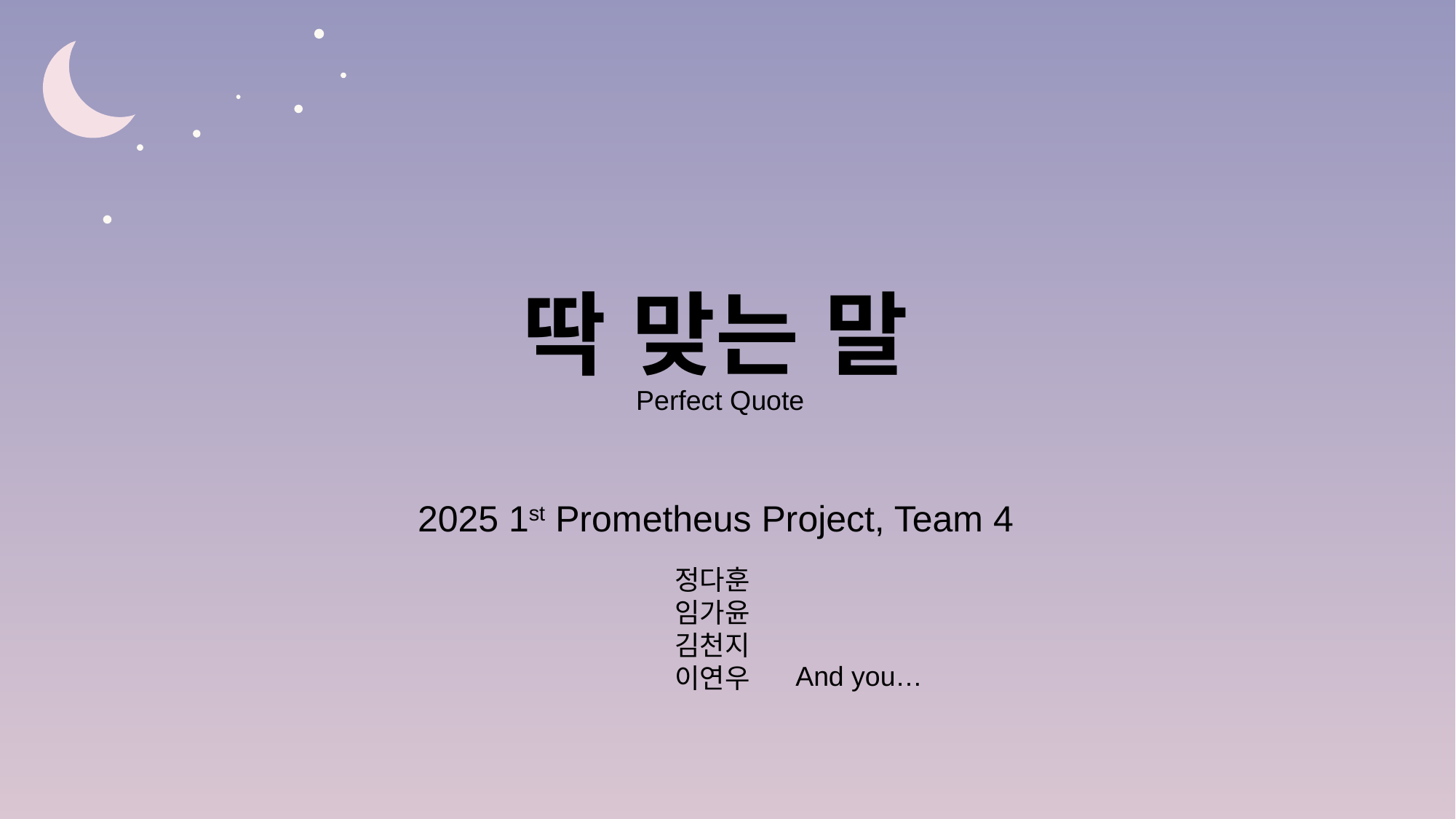

# 딱 맞는 말
Perfect Quote
2025 1st Prometheus Project, Team 4
정다훈
임가윤
김천지
이연우
And you…